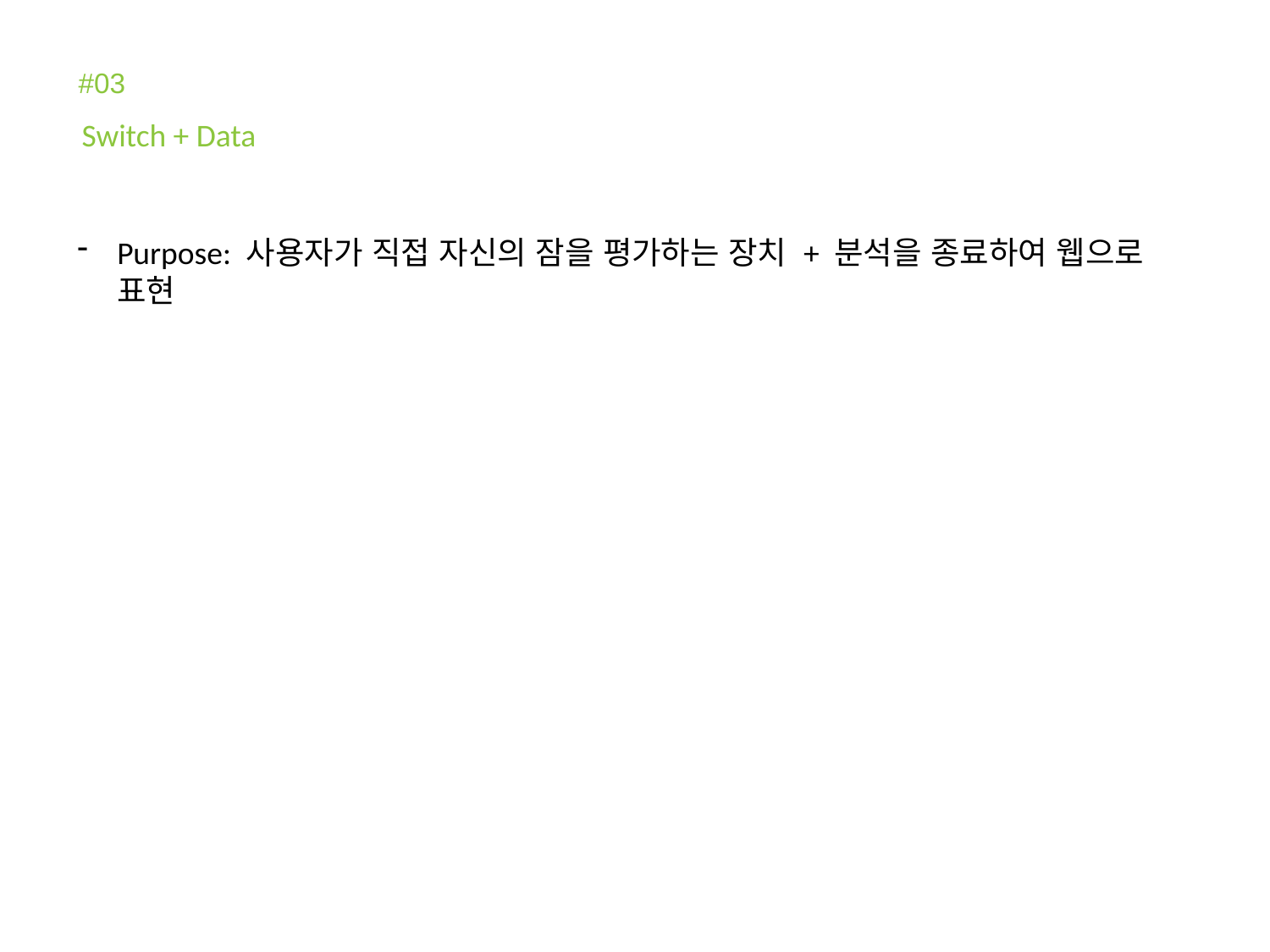

#03
Switch + Data
Purpose: 사용자가 직접 자신의 잠을 평가하는 장치 + 분석을 종료하여 웹으로 표현